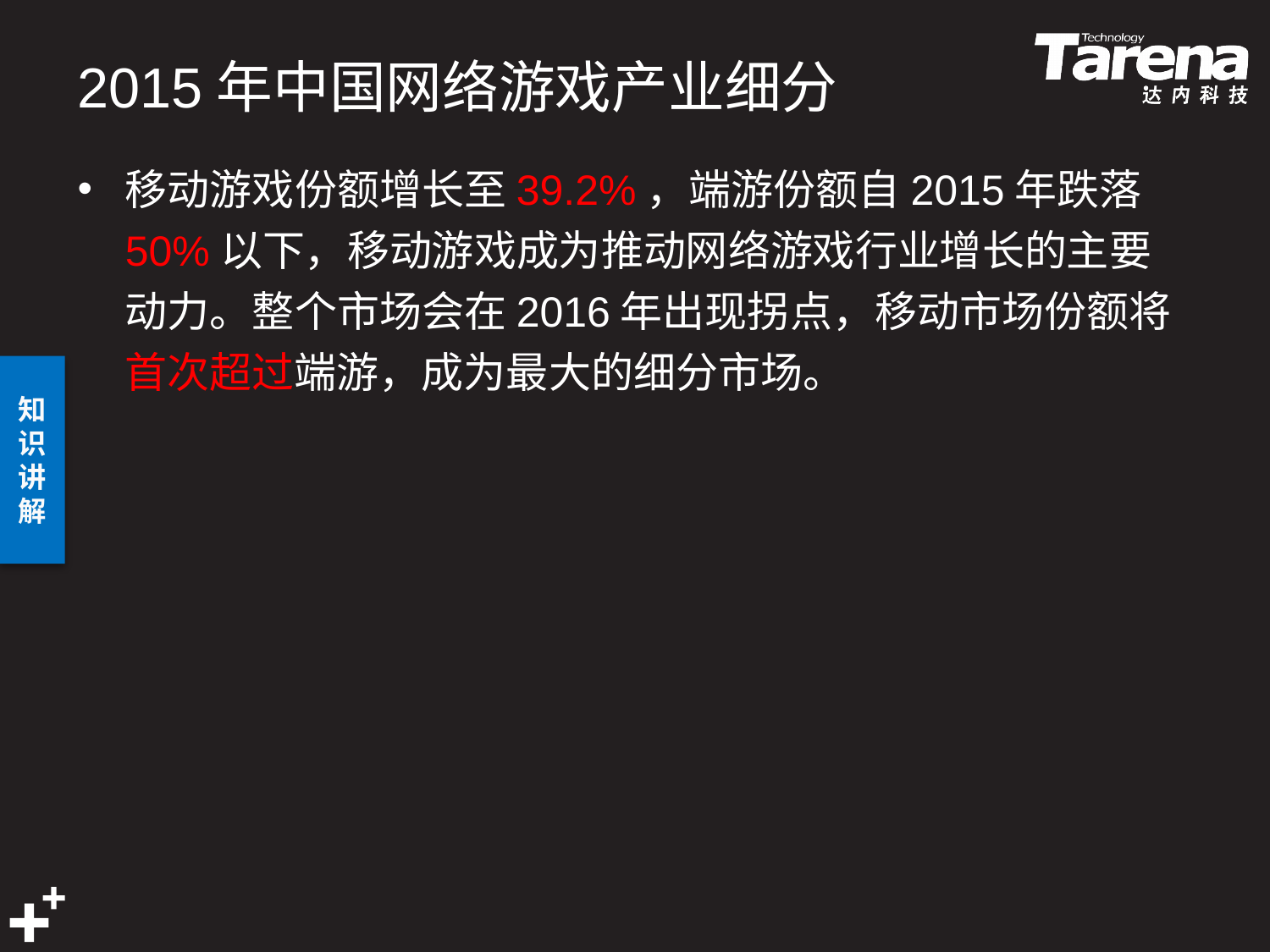

# 2015年中国网络游戏产业细分
移动游戏份额增长至39.2%，端游份额自2015年跌落50%以下，移动游戏成为推动网络游戏行业增长的主要动力。整个市场会在2016年出现拐点，移动市场份额将首次超过端游，成为最大的细分市场。